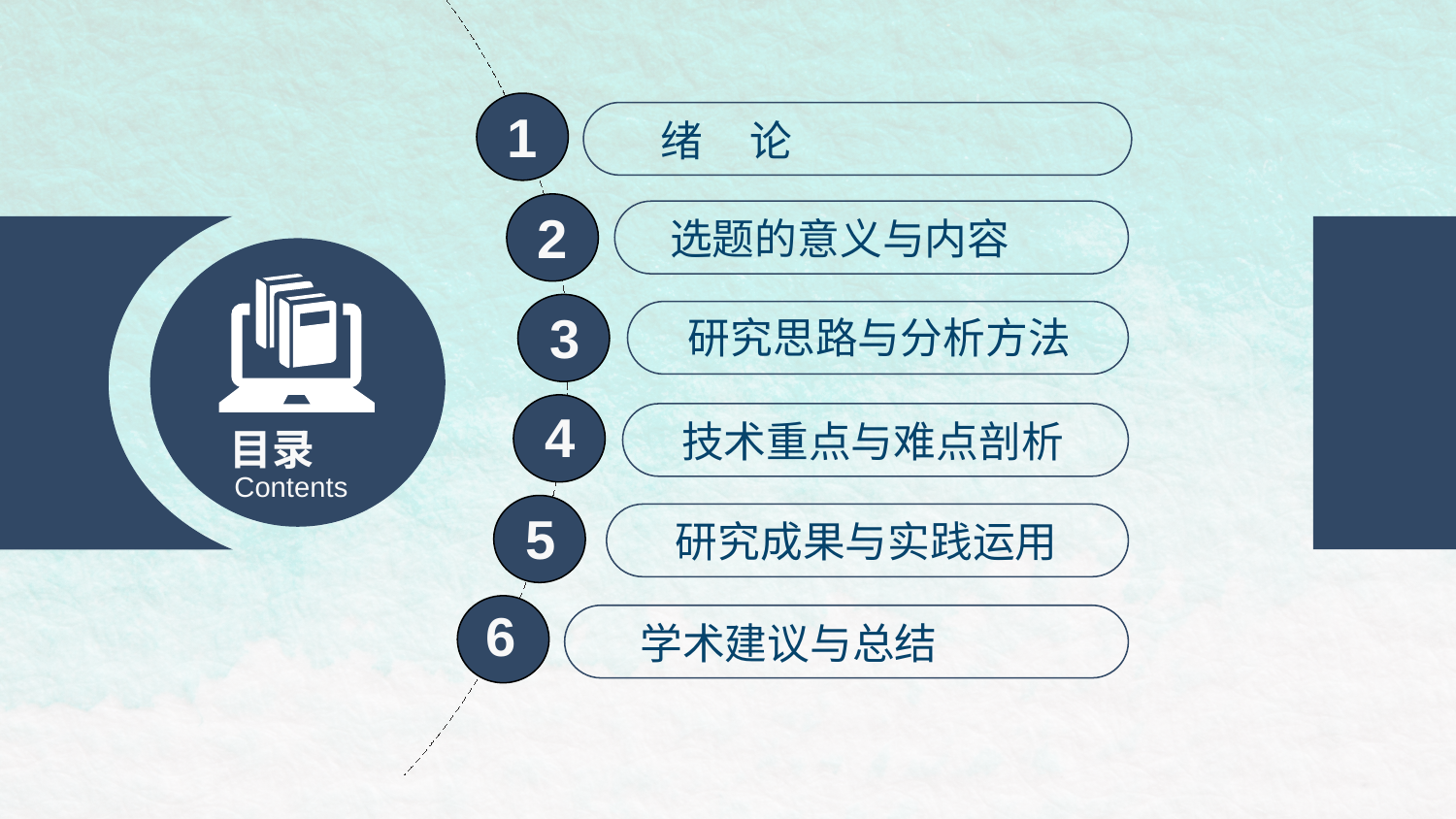

1

绪     论

2

选题的意义与内容

3

研究思路与分析方法

4

技术重点与难点剖析
目录
Contents

5

研究成果与实践运用
6

学术建议与总结